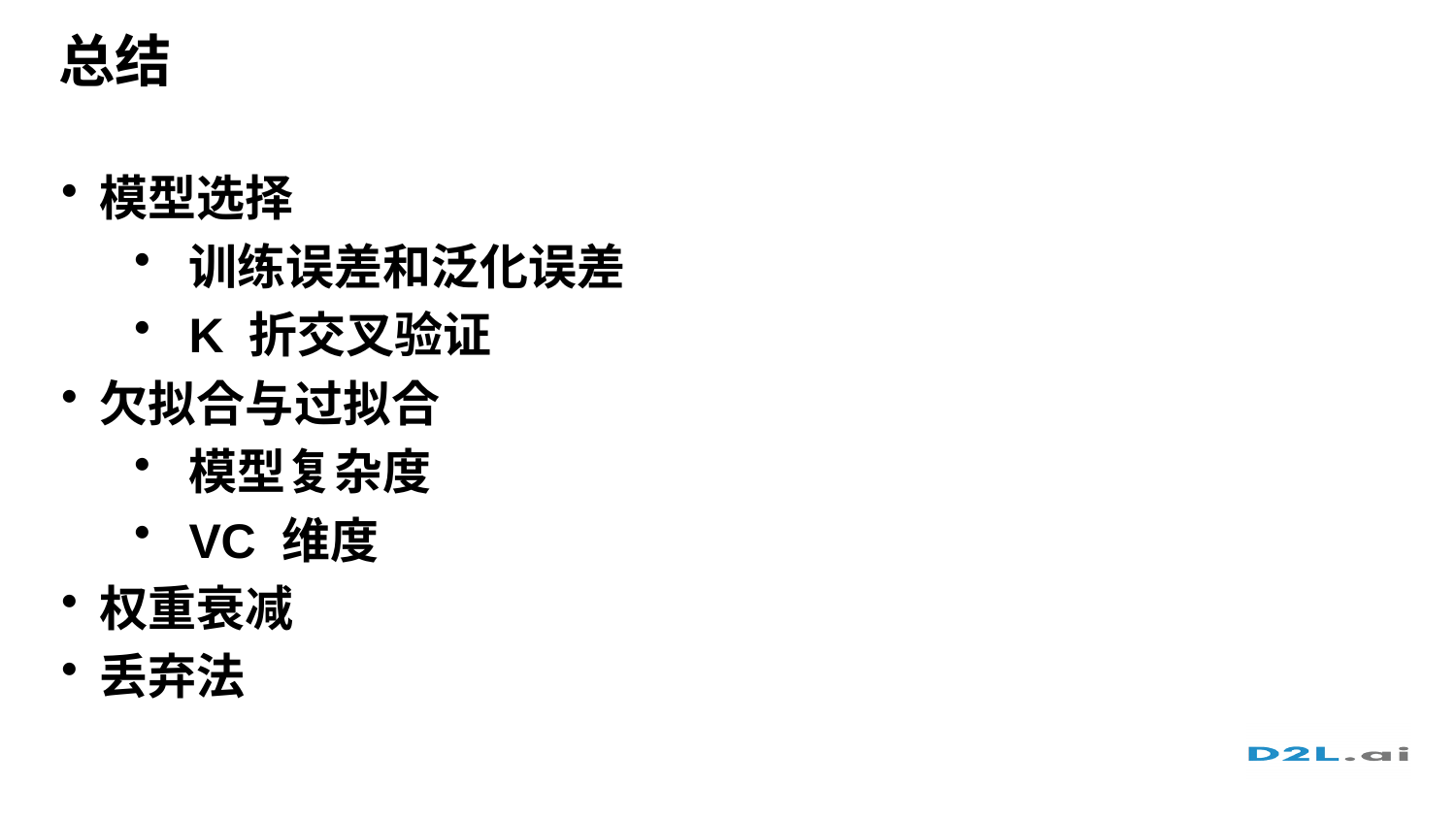

# 总结
模型选择
训练误差和泛化误差
K 折交叉验证
欠拟合与过拟合
模型复杂度
VC 维度
权重衰减
丢弃法